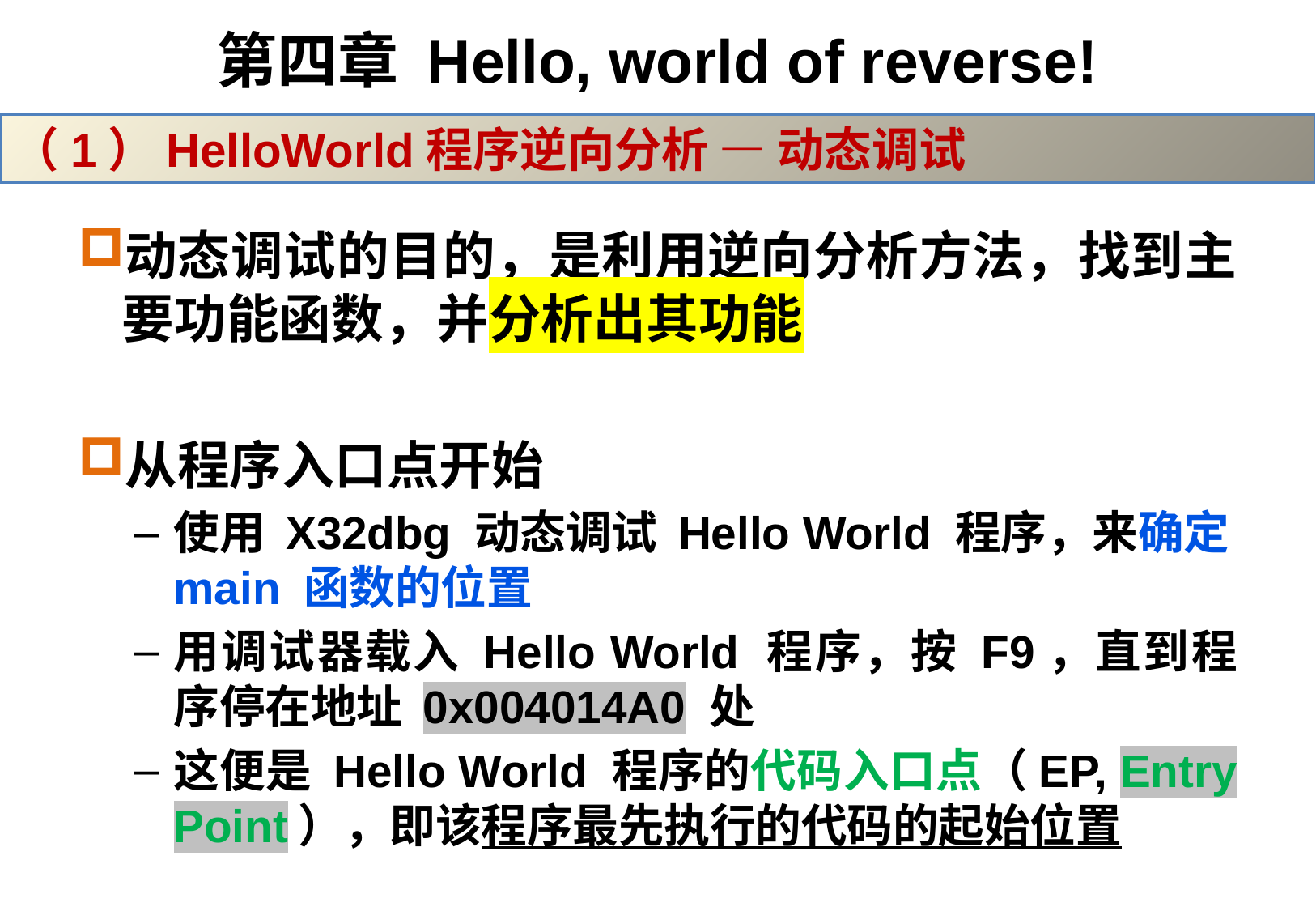

# 第四章 Hello, world of reverse!
（1）HelloWorld程序逆向分析 — 动态调试
动态调试的目的，是利用逆向分析方法，找到主要功能函数，并分析出其功能

从程序入口点开始
使用 X32dbg 动态调试 Hello World 程序，来确定main 函数的位置
用调试器载入 Hello World 程序，按 F9，直到程序停在地址 0x004014A0 处
这便是 Hello World 程序的代码入口点（EP, Entry Point），即该程序最先执行的代码的起始位置